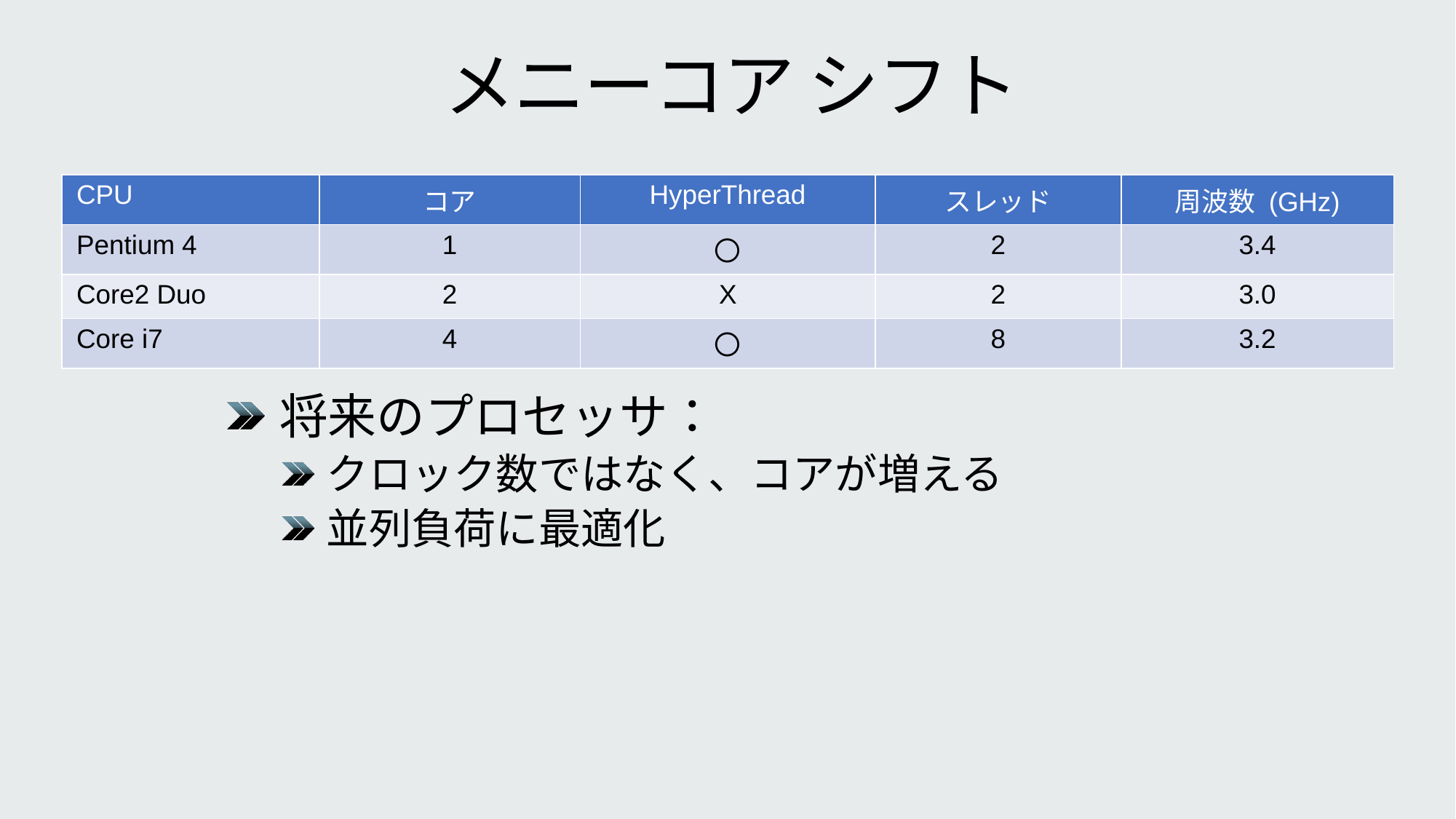

# メニーコア シフト
| CPU | コア | HyperThread | スレッド | 周波数 (GHz) |
| --- | --- | --- | --- | --- |
| Pentium 4 | 1 | 〇 | 2 | 3.4 |
| Core2 Duo | 2 | X | 2 | 3.0 |
| Core i7 | 4 | 〇 | 8 | 3.2 |
将来のプロセッサ：
クロック数ではなく、コアが増える
並列負荷に最適化